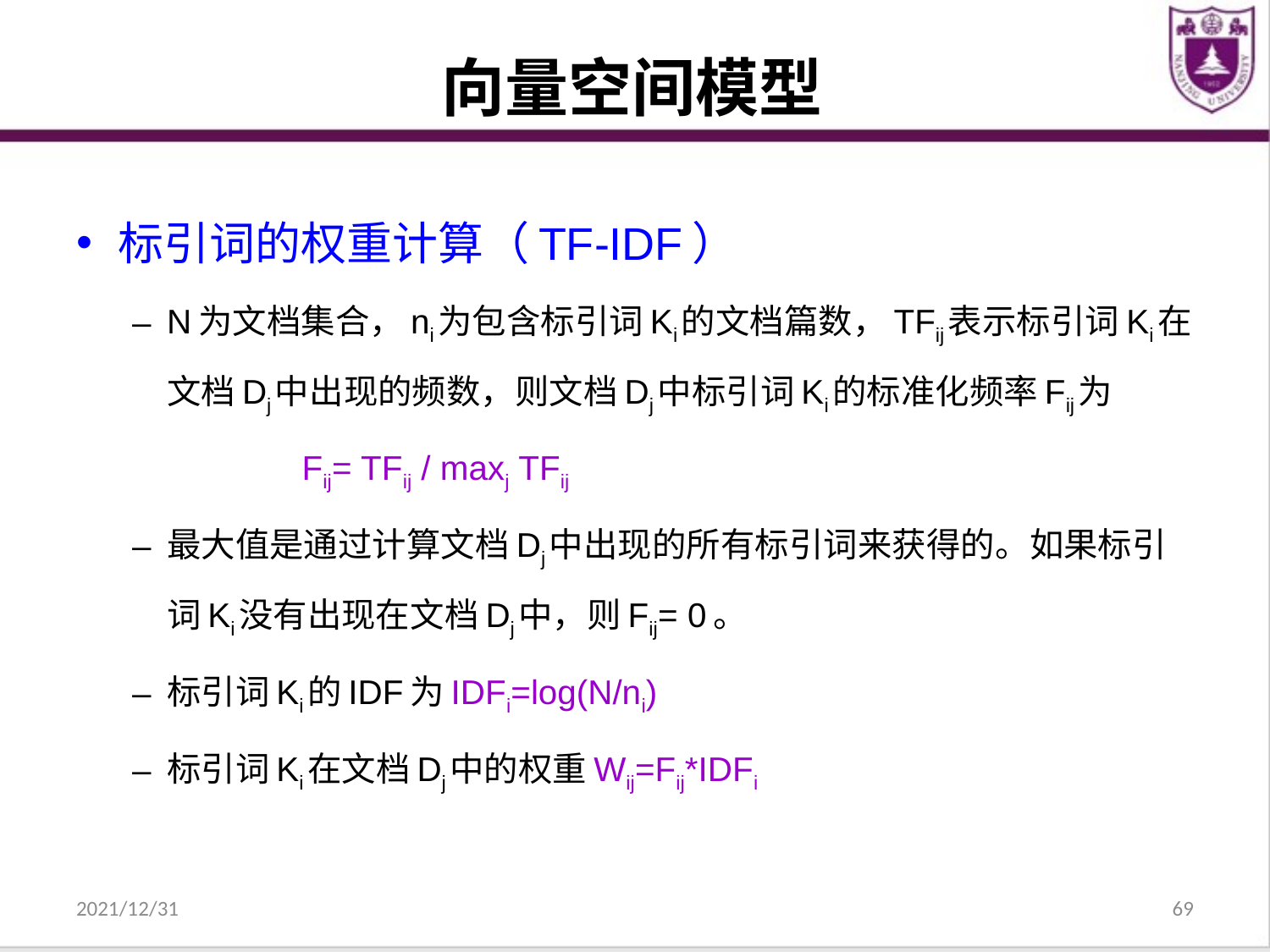

# 向量空间模型
标引词的权重计算（TF-IDF）
N为文档集合，ni为包含标引词Ki的文档篇数，TFij表示标引词Ki在文档Dj中出现的频数，则文档Dj中标引词Ki的标准化频率Fij为
            Fij= TFij / maxj TFij
最大值是通过计算文档Dj中出现的所有标引词来获得的。如果标引词Ki没有出现在文档Dj中，则Fij= 0。
标引词Ki的IDF为IDFi=log(N/ni)
标引词Ki在文档Dj中的权重Wij=Fij*IDFi
2021/12/31
69